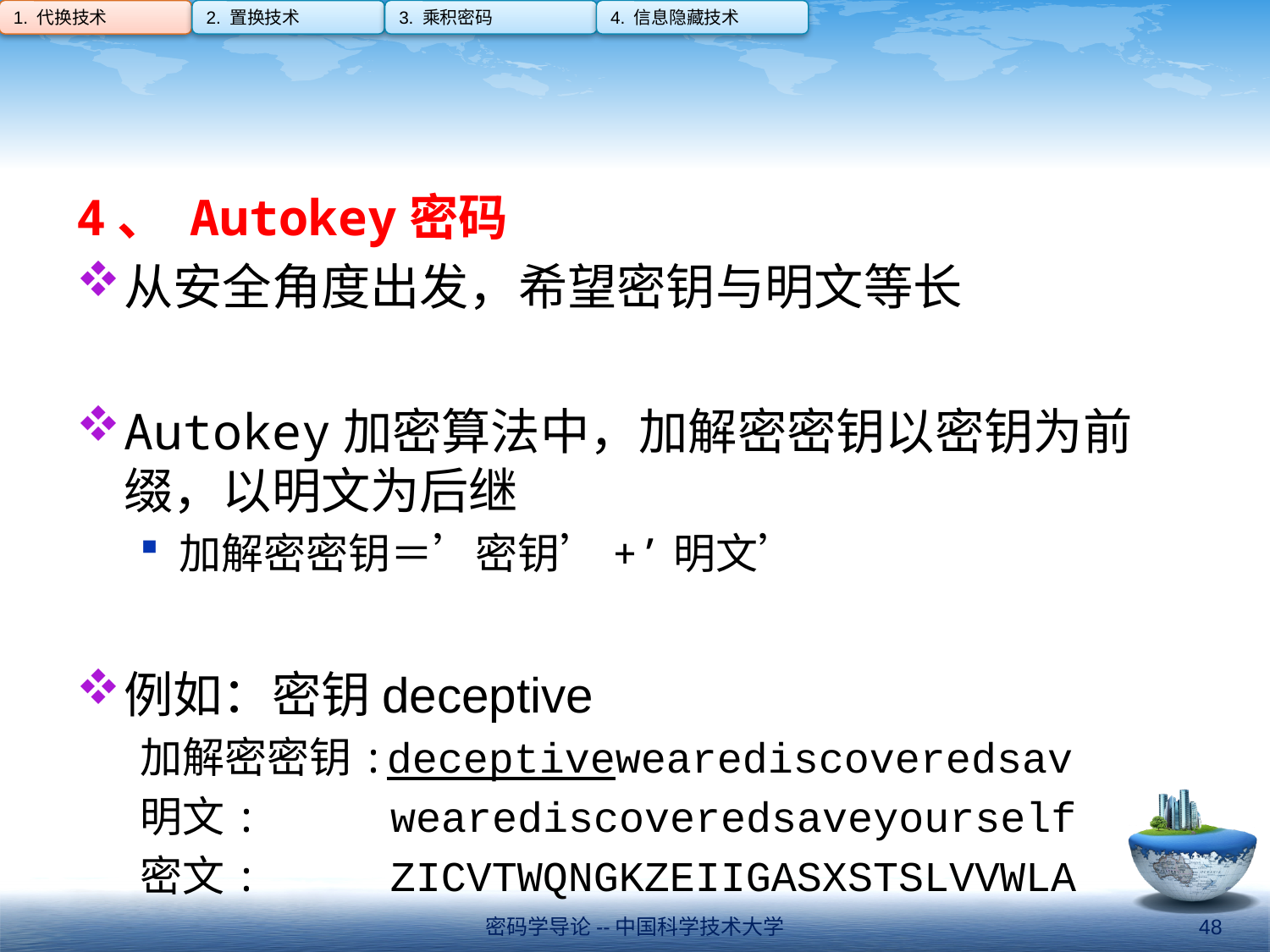

1. 代换技术
2. 置换技术
3. 乘积密码
4. 信息隐藏技术
#
4、 Autokey密码
从安全角度出发，希望密钥与明文等长

Autokey加密算法中，加解密密钥以密钥为前缀，以明文为后继
加解密密钥＝’密钥’+’明文’

例如：密钥deceptive
加解密密钥:deceptivewearediscoveredsav
明文:           wearediscoveredsaveyourself
密文:           ZICVTWQNGKZEIIGASXSTSLVVWLA
密码学导论--中国科学技术大学
48